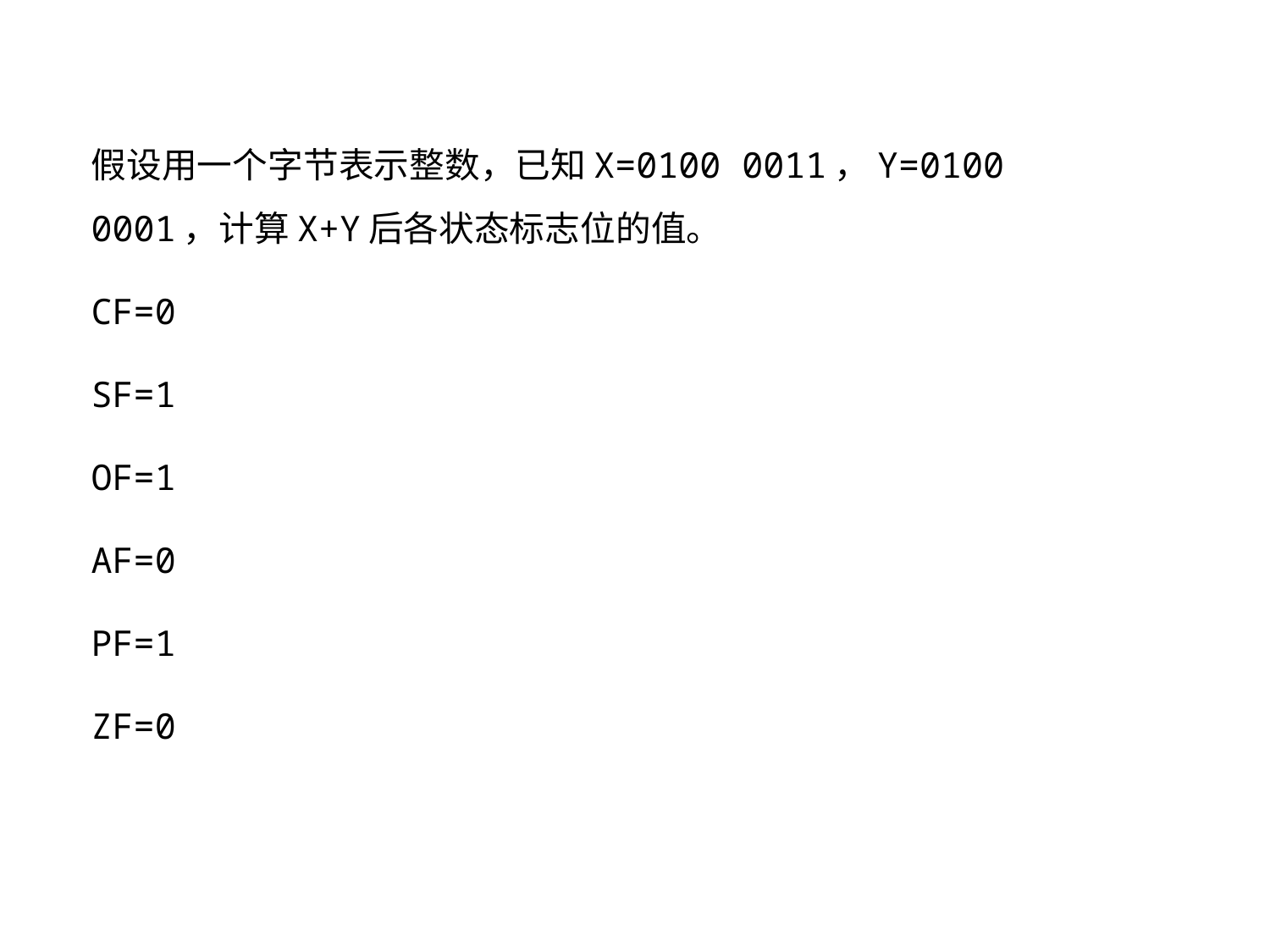

假设用一个字节表示整数，已知X=0100 0011，Y=0100 0001，计算X+Y后各状态标志位的值。
CF=0
SF=1
OF=1
AF=0
PF=1
ZF=0